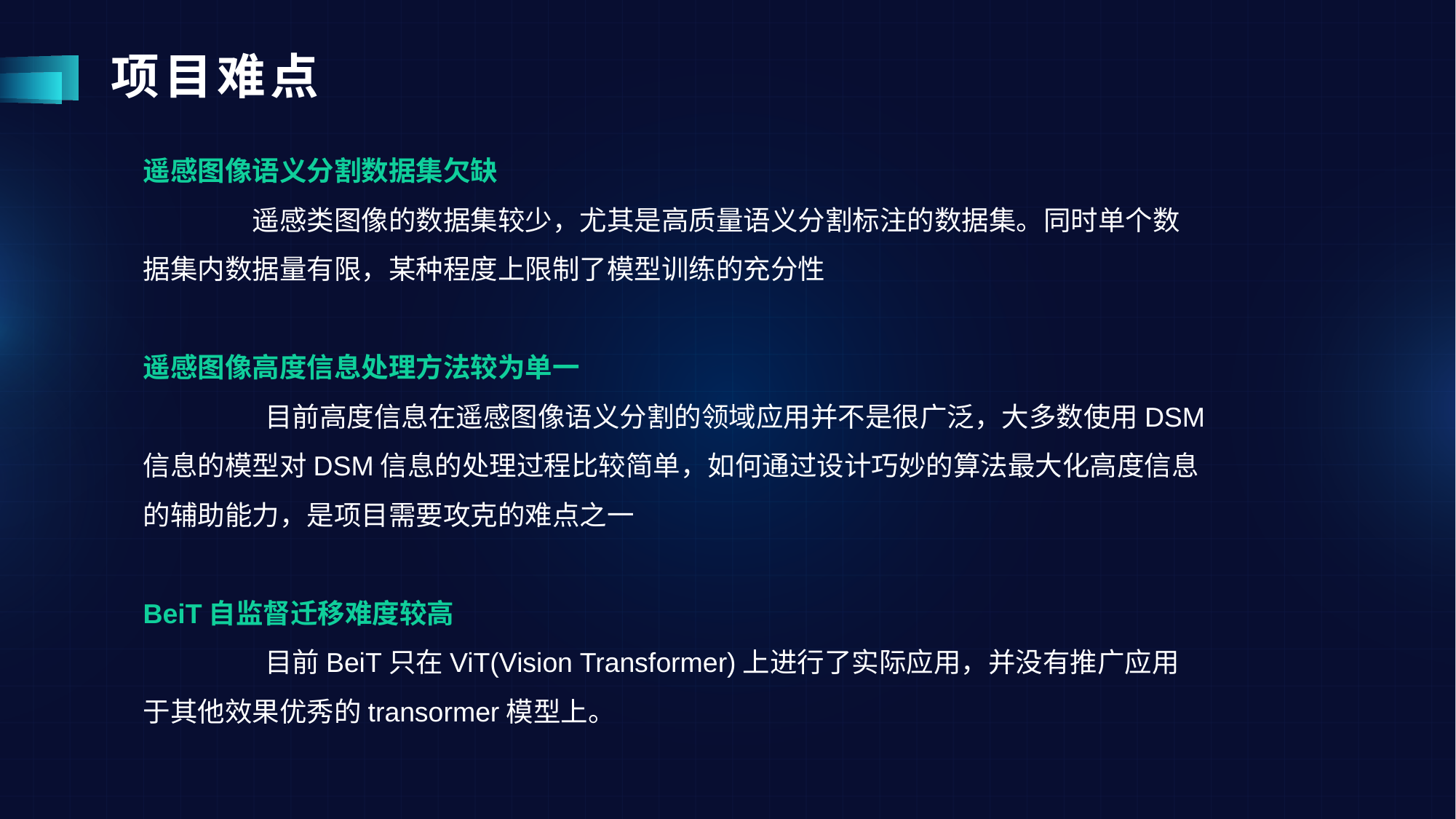

# 项目难点
遥感图像语义分割数据集欠缺
	遥感类图像的数据集较少，尤其是高质量语义分割标注的数据集。同时单个数据集内数据量有限，某种程度上限制了模型训练的充分性

遥感图像高度信息处理方法较为单一
	 目前高度信息在遥感图像语义分割的领域应用并不是很广泛，大多数使用DSM信息的模型对DSM信息的处理过程比较简单，如何通过设计巧妙的算法最大化高度信息的辅助能力，是项目需要攻克的难点之一

BeiT自监督迁移难度较高
	 目前BeiT只在ViT(Vision Transformer)上进行了实际应用，并没有推广应用于其他效果优秀的transormer模型上。